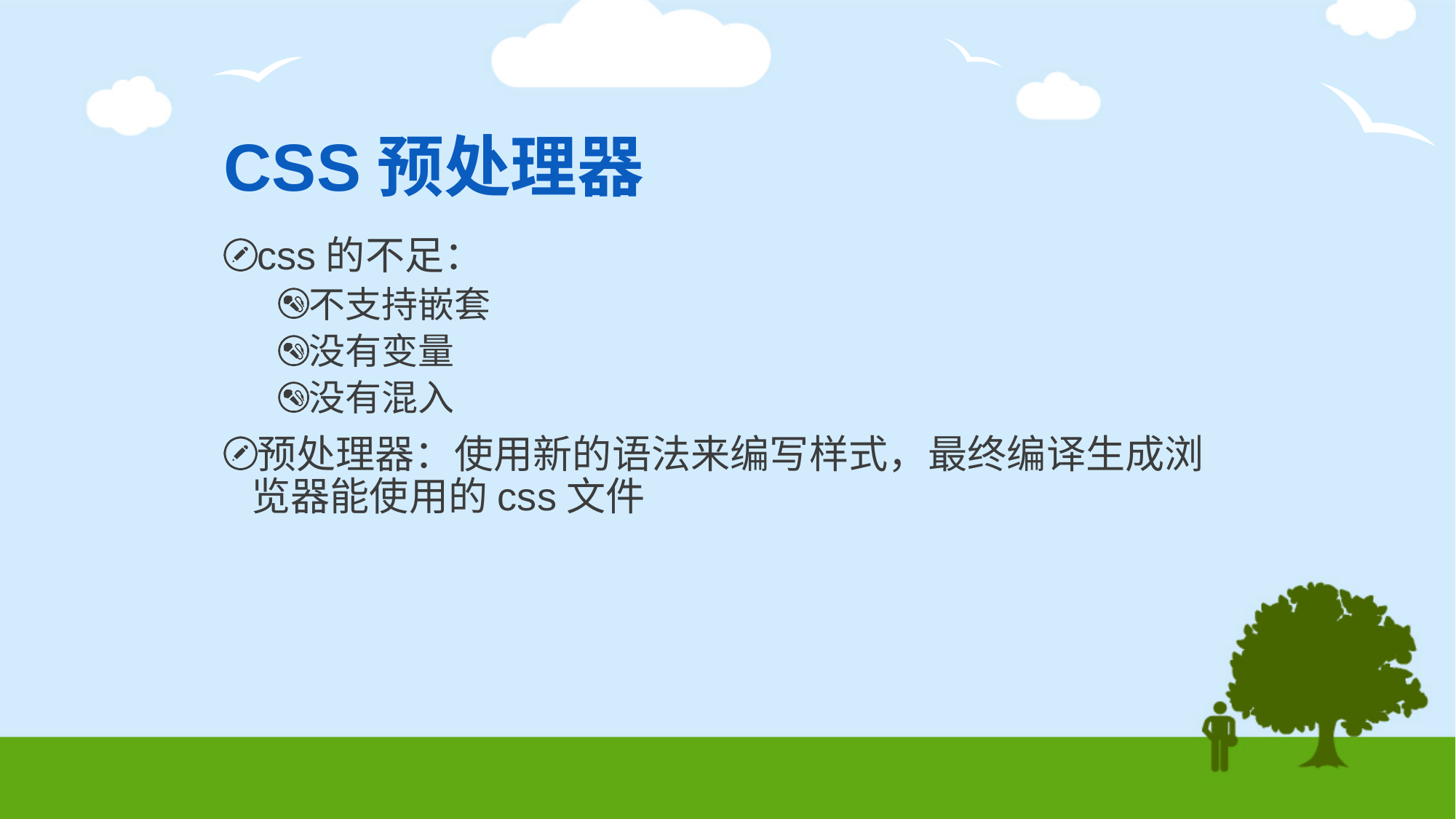

# CSS预处理器
css的不足：
不支持嵌套
没有变量
没有混入
预处理器：使用新的语法来编写样式，最终编译生成浏览器能使用的css文件